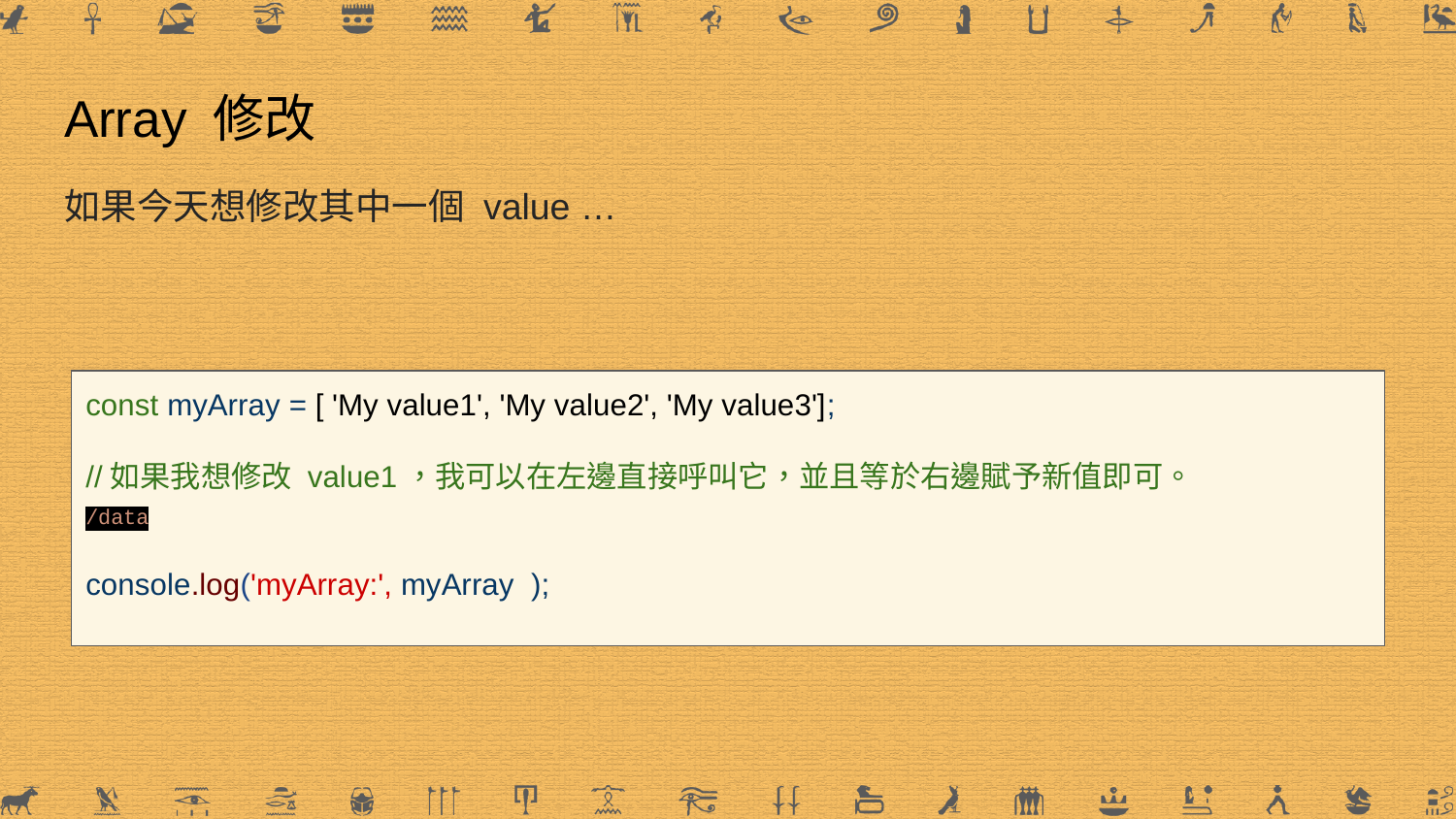

# Array 修改
如果今天想修改其中一個 value …
const myArray = [ 'My value1', 'My value2', 'My value3'];

//如果我想修改 value1，我可以在左邊直接呼叫它，並且等於右邊賦予新值即可。
/data

console.log('myArray:', myArray  );